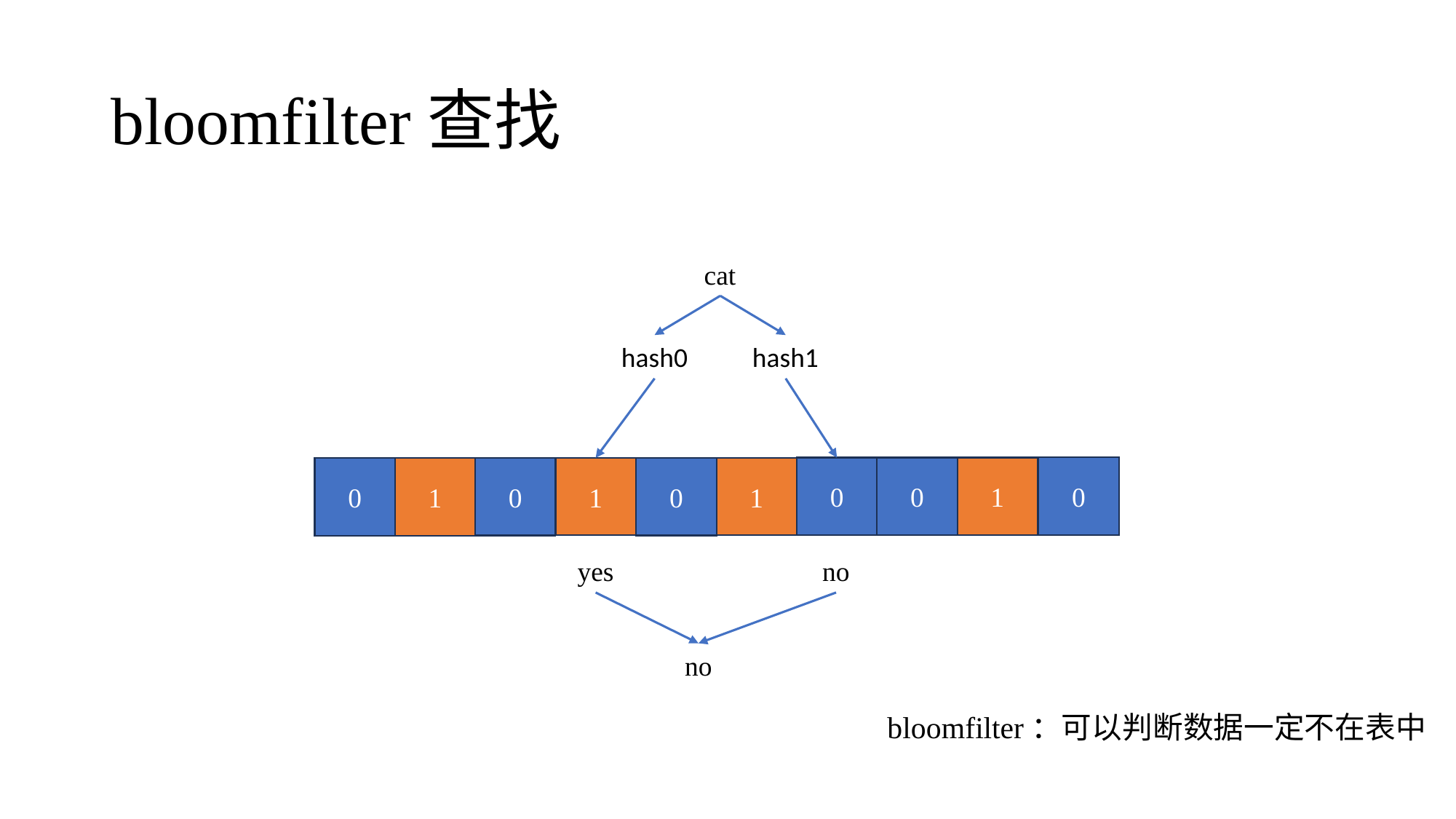

# bloomfilter查找
cat
hash0
hash1
0
0
1
0
1
1
0
0
1
0
yes
no
no
bloomfilter：可以判断数据一定不在表中